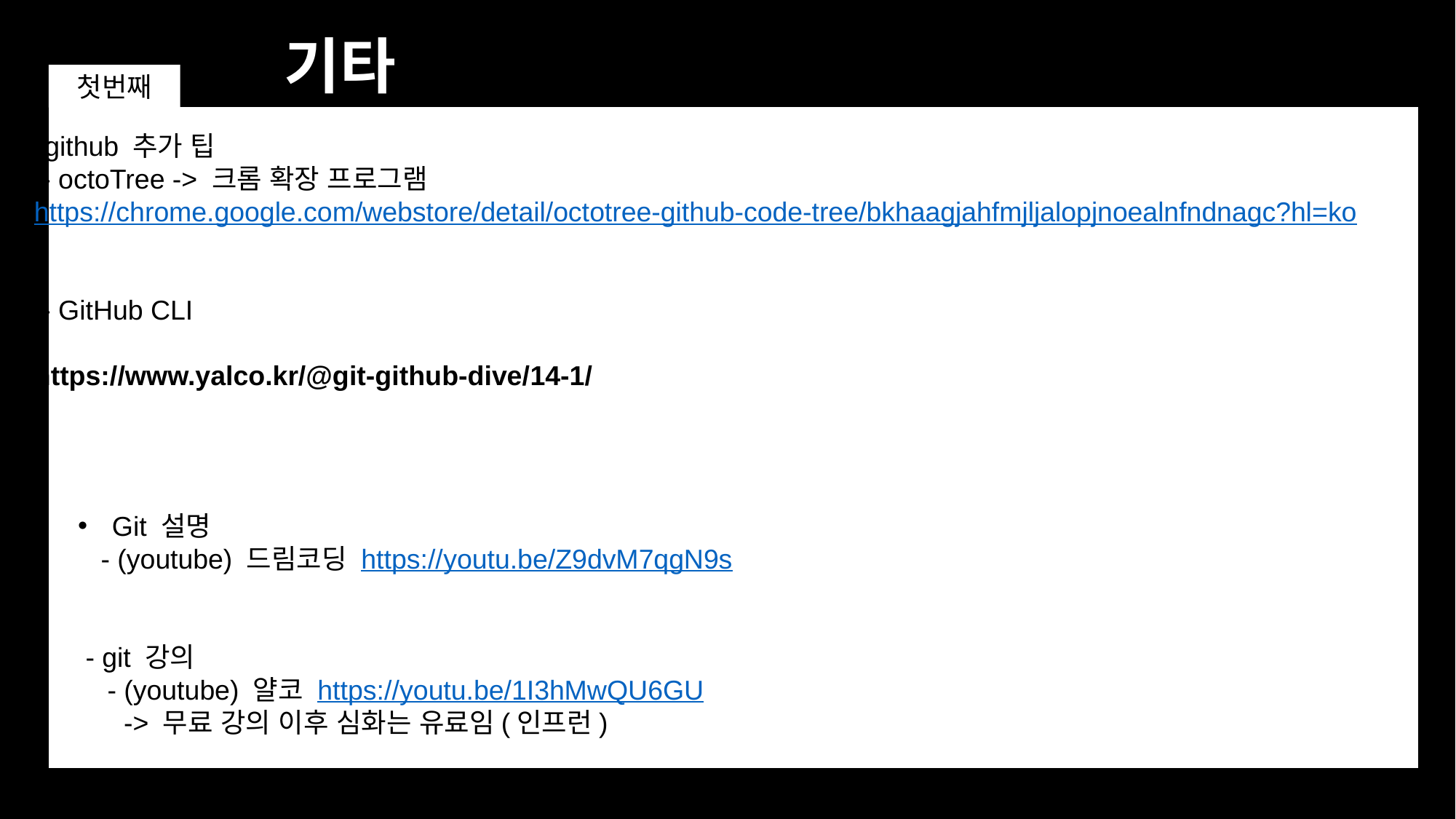

기타
첫번째
````
*github 추가 팁
 - octoTree -> 크롬 확장 프로그램
https://chrome.google.com/webstore/detail/octotree-github-code-tree/bkhaagjahfmjljalopjnoealnfndnagc?hl=ko

 - GitHub CLI

https://www.yalco.kr/@git-github-dive/14-1/
Git 설명
   - (youtube) 드림코딩 https://youtu.be/Z9dvM7qgN9s

 - git 강의
   - (youtube) 얄코 https://youtu.be/1I3hMwQU6GU
      -> 무료 강의 이후 심화는 유료임(인프런)